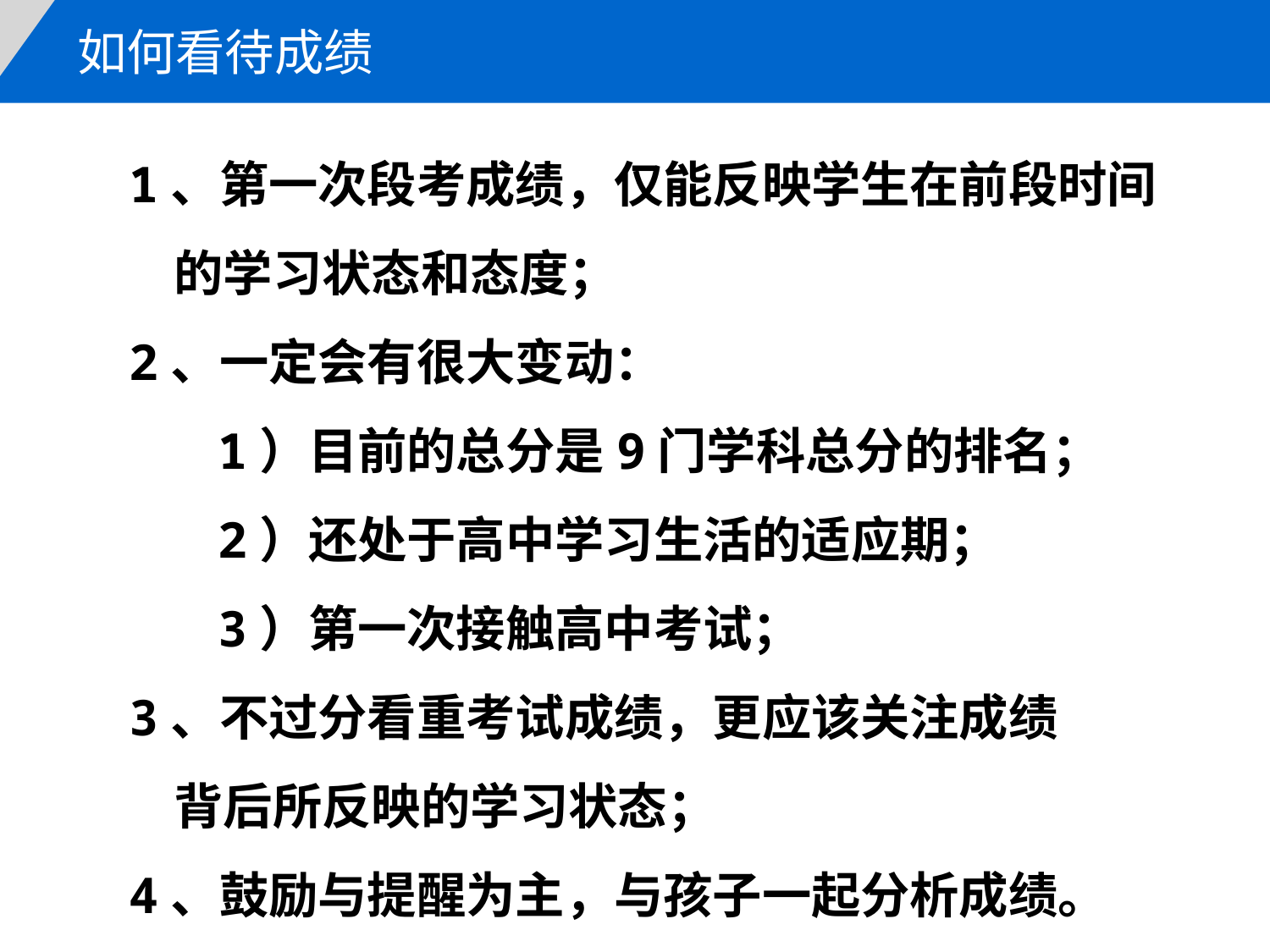

如何看待成绩
1、第一次段考成绩，仅能反映学生在前段时间
   的学习状态和态度；
2、一定会有很大变动：
   1）目前的总分是9门学科总分的排名；
   2）还处于高中学习生活的适应期；
   3）第一次接触高中考试；
3、不过分看重考试成绩，更应该关注成绩
   背后所反映的学习状态；
4、鼓励与提醒为主，与孩子一起分析成绩。